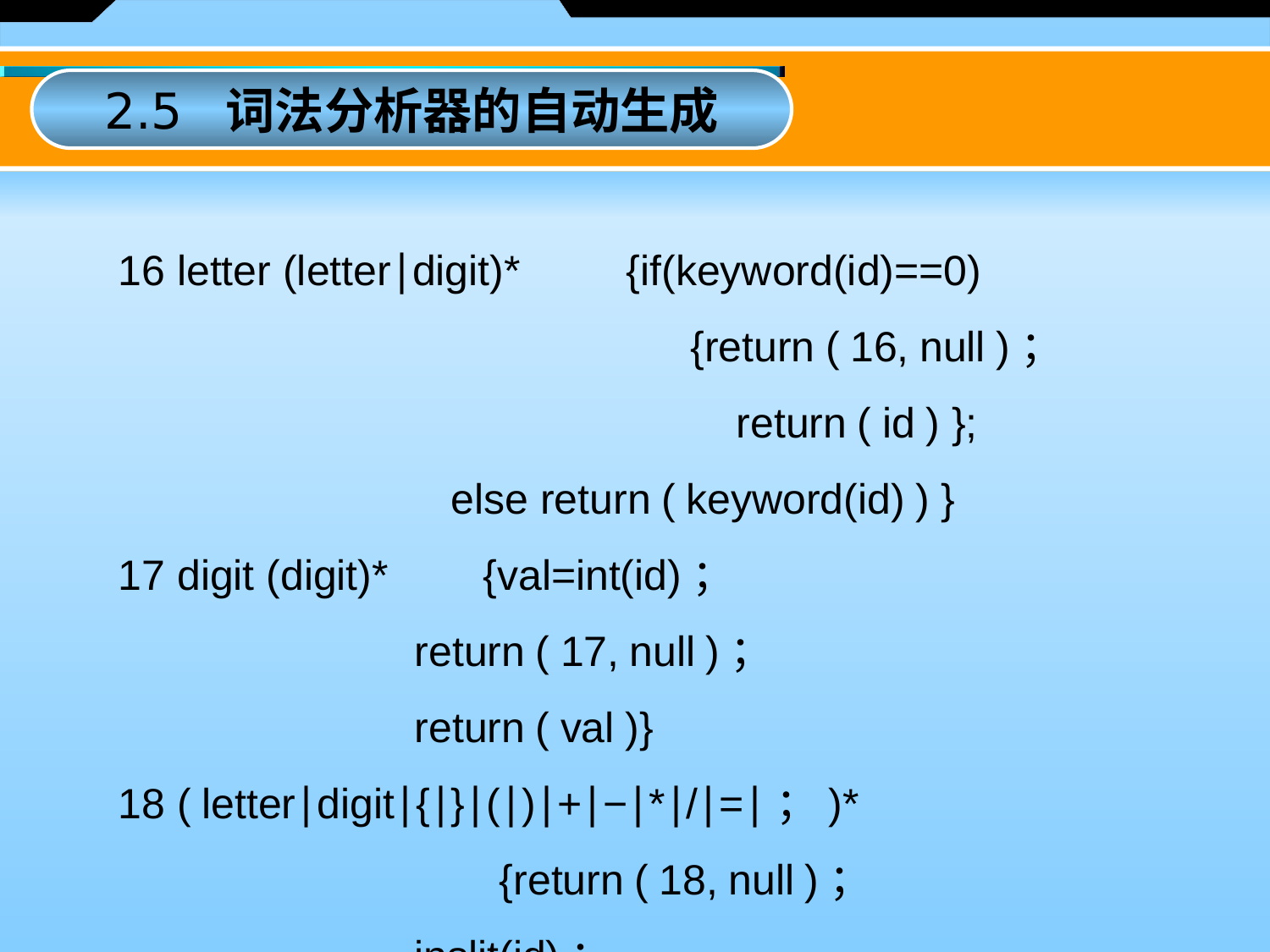

2.5  词法分析器的自动生成
16 letter (letter∣digit)*  	{if(keyword(id)==0)
　			                   {return ( 16, null )；
			                    return ( id ) };
　　                         else return ( keyword(id) ) }
17 digit (digit)*        {val=int(id)；
                         return ( 17, null )；
                         return ( val )}
18 ( letter∣digit∣{∣}∣(∣)∣+∣−∣*∣/∣=∣；)*
                       	{return ( 18, null )；
                         inslit(id)；
                         return ( pointer, lenth )}